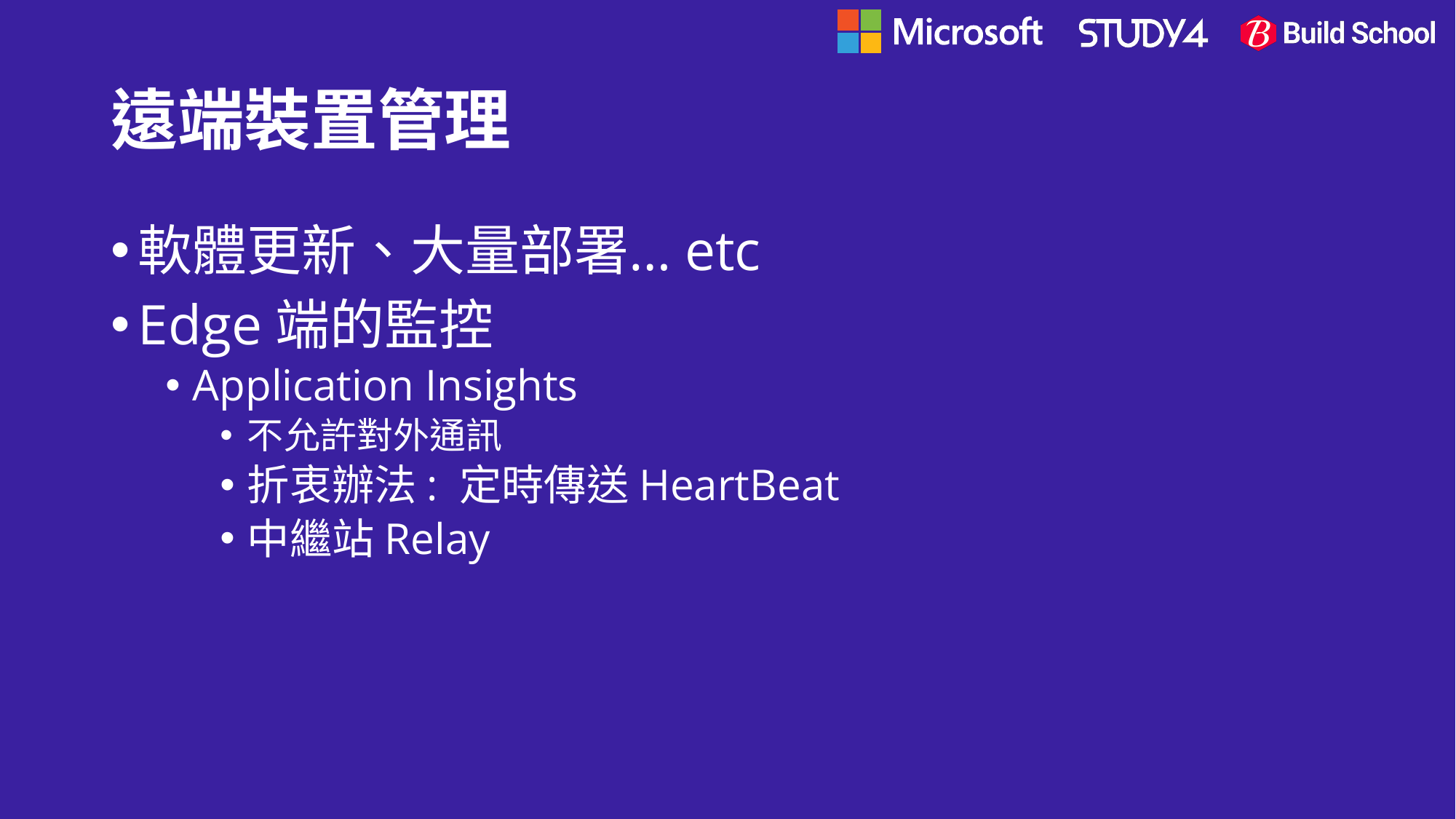

# 遠端裝置管理
軟體更新、大量部署…etc
Edge端的監控
Application Insights
不允許對外通訊
折衷辦法: 定時傳送HeartBeat
中繼站Relay